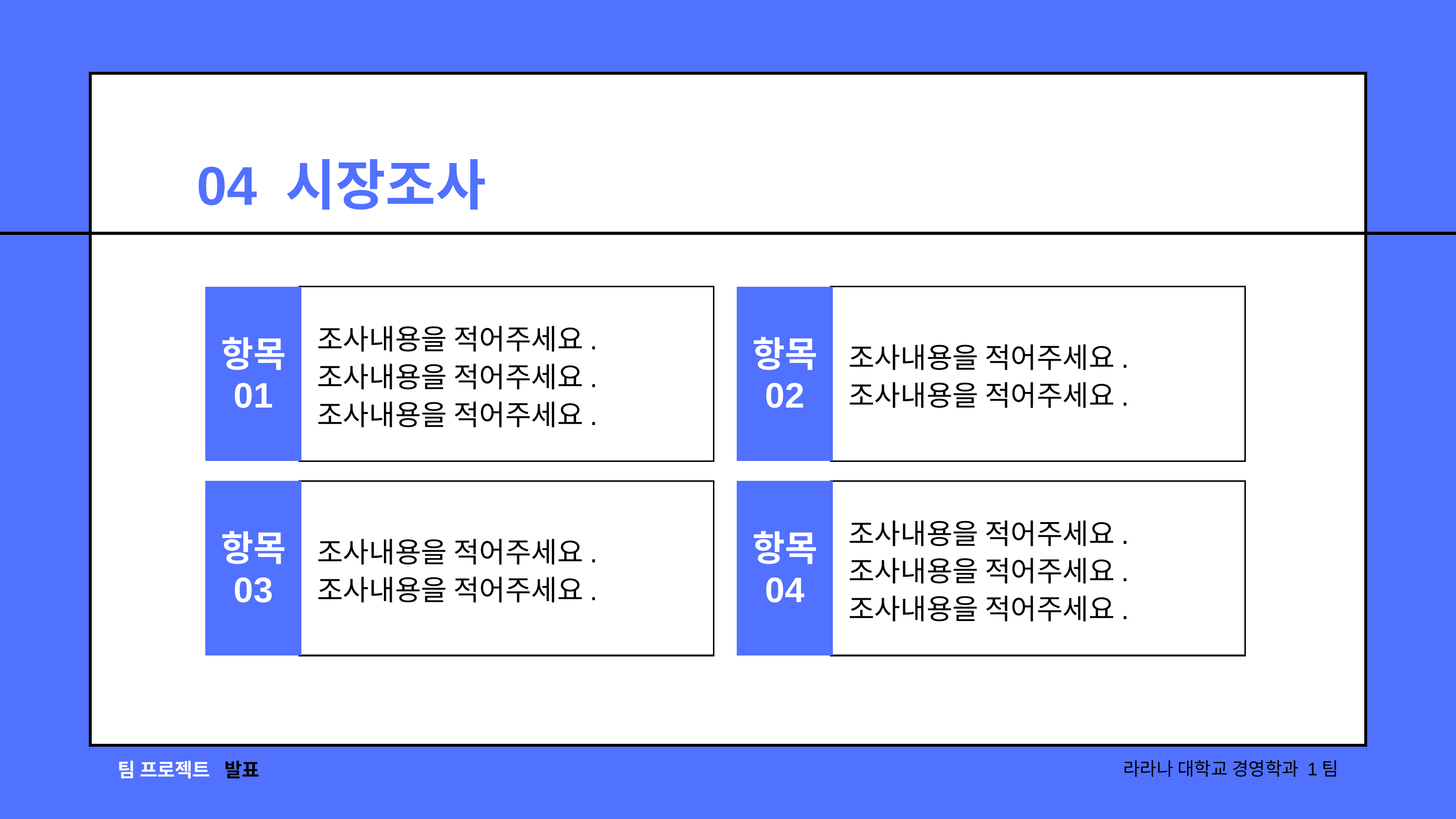

04 시장조사

조사내용을 적어주세요.
조사내용을 적어주세요.
조사내용을 적어주세요.
항목
01
항목
02
조사내용을 적어주세요.
조사내용을 적어주세요.

조사내용을 적어주세요.
조사내용을 적어주세요.
조사내용을 적어주세요.
항목
03
항목
04
조사내용을 적어주세요.
조사내용을 적어주세요.
팀 프로젝트
발표
라라나 대학교 경영학과 1팀